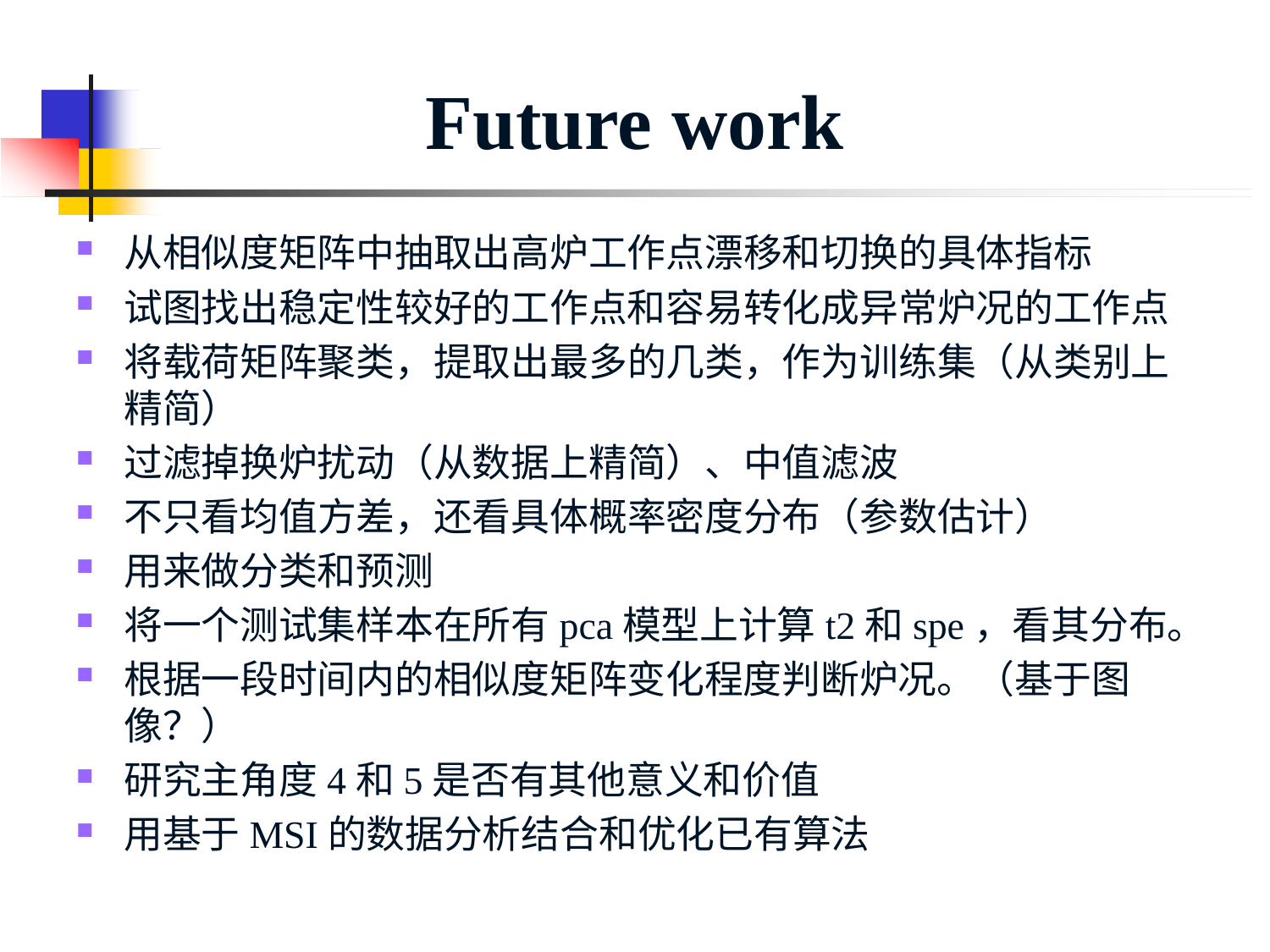

# Future work
从相似度矩阵中抽取出高炉工作点漂移和切换的具体指标
试图找出稳定性较好的工作点和容易转化成异常炉况的工作点
将载荷矩阵聚类，提取出最多的几类，作为训练集（从类别上精简）
过滤掉换炉扰动（从数据上精简）、中值滤波
不只看均值方差，还看具体概率密度分布（参数估计）
用来做分类和预测
将一个测试集样本在所有pca模型上计算t2和spe，看其分布。
根据一段时间内的相似度矩阵变化程度判断炉况。（基于图像？）
研究主角度4和5是否有其他意义和价值
用基于MSI的数据分析结合和优化已有算法